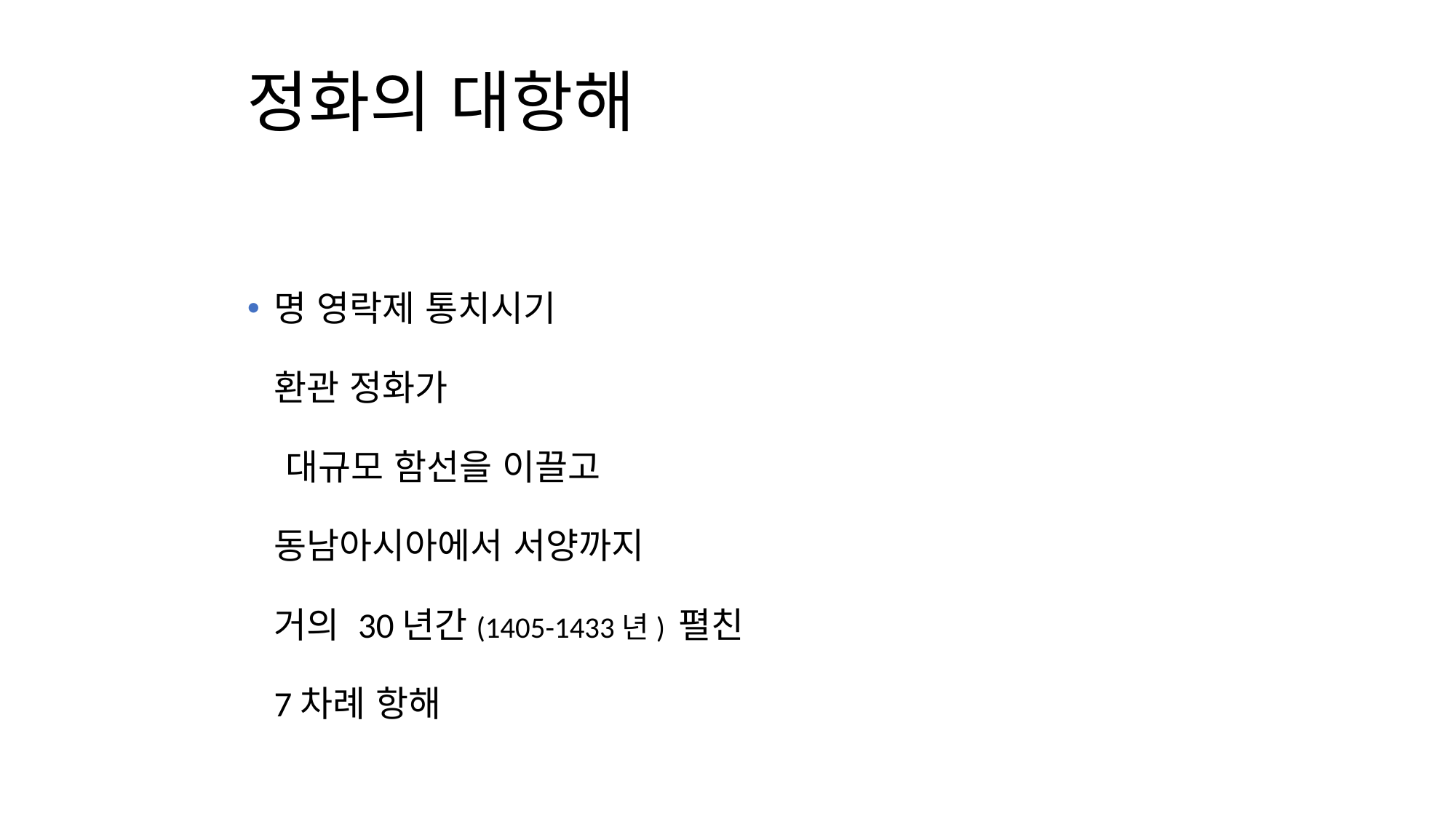

# 정화의 대항해

명 영락제 통치시기
	환관 정화가
   대규모 함선을 이끌고
	동남아시아에서 서양까지
	거의 30년간(1405-1433년) 펼친
	7차례 항해